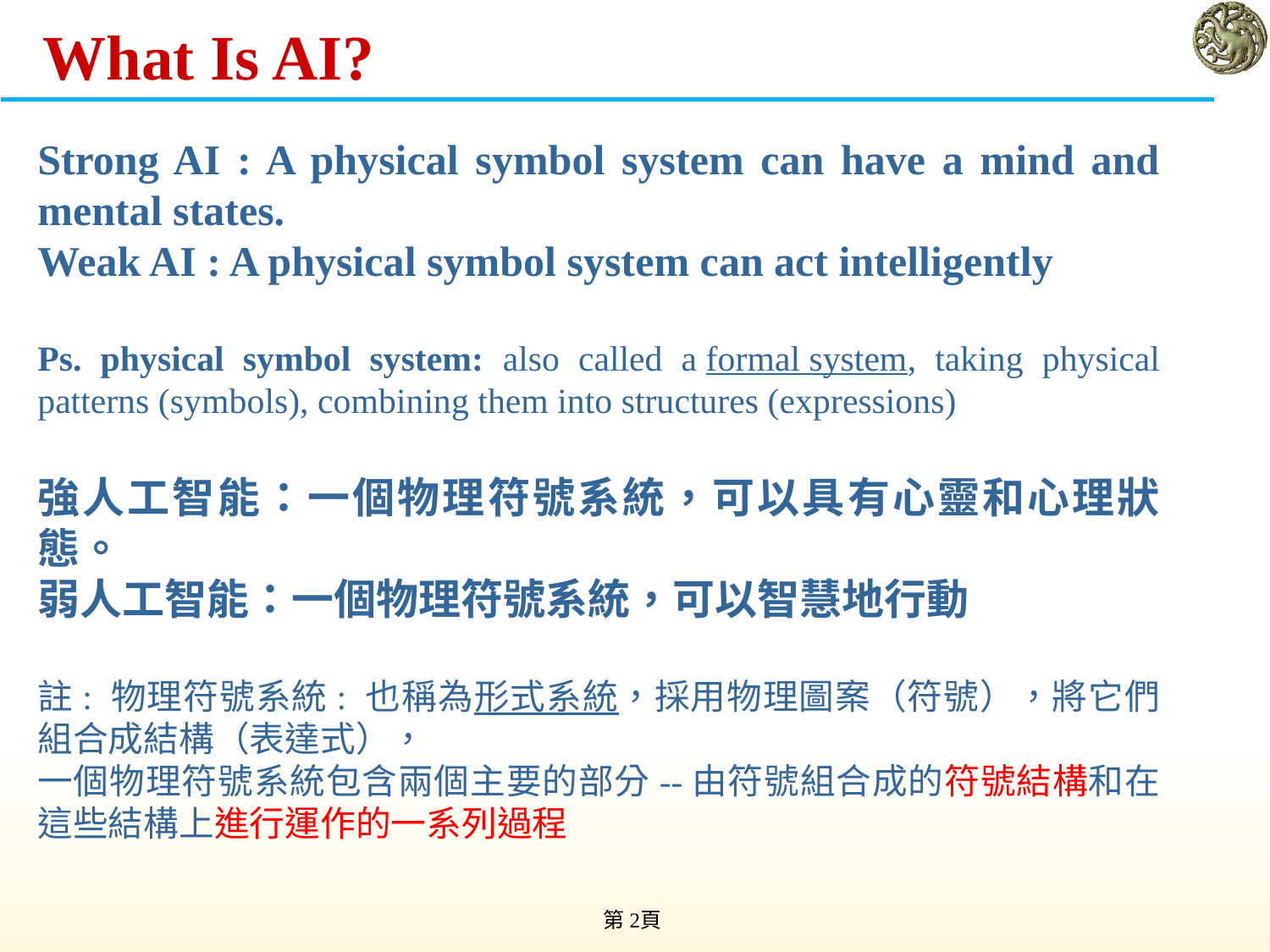

# What Is AI?
Strong AI : A physical symbol system can have a mind and mental states.
Weak AI : A physical symbol system can act intelligently

Ps. physical symbol system: also called a formal system, taking physical patterns (symbols), combining them into structures (expressions)

強人工智能：一個物理符號系統，可以具有心靈和心理狀態。
弱人工智能：一個物理符號系統，可以智慧地行動

註: 物理符號系統: 也稱為形式系統，採用物理圖案（符號），將它們組合成結構（表達式），
一個物理符號系統包含兩個主要的部分--由符號組合成的符號結構和在這些結構上進行運作的一系列過程